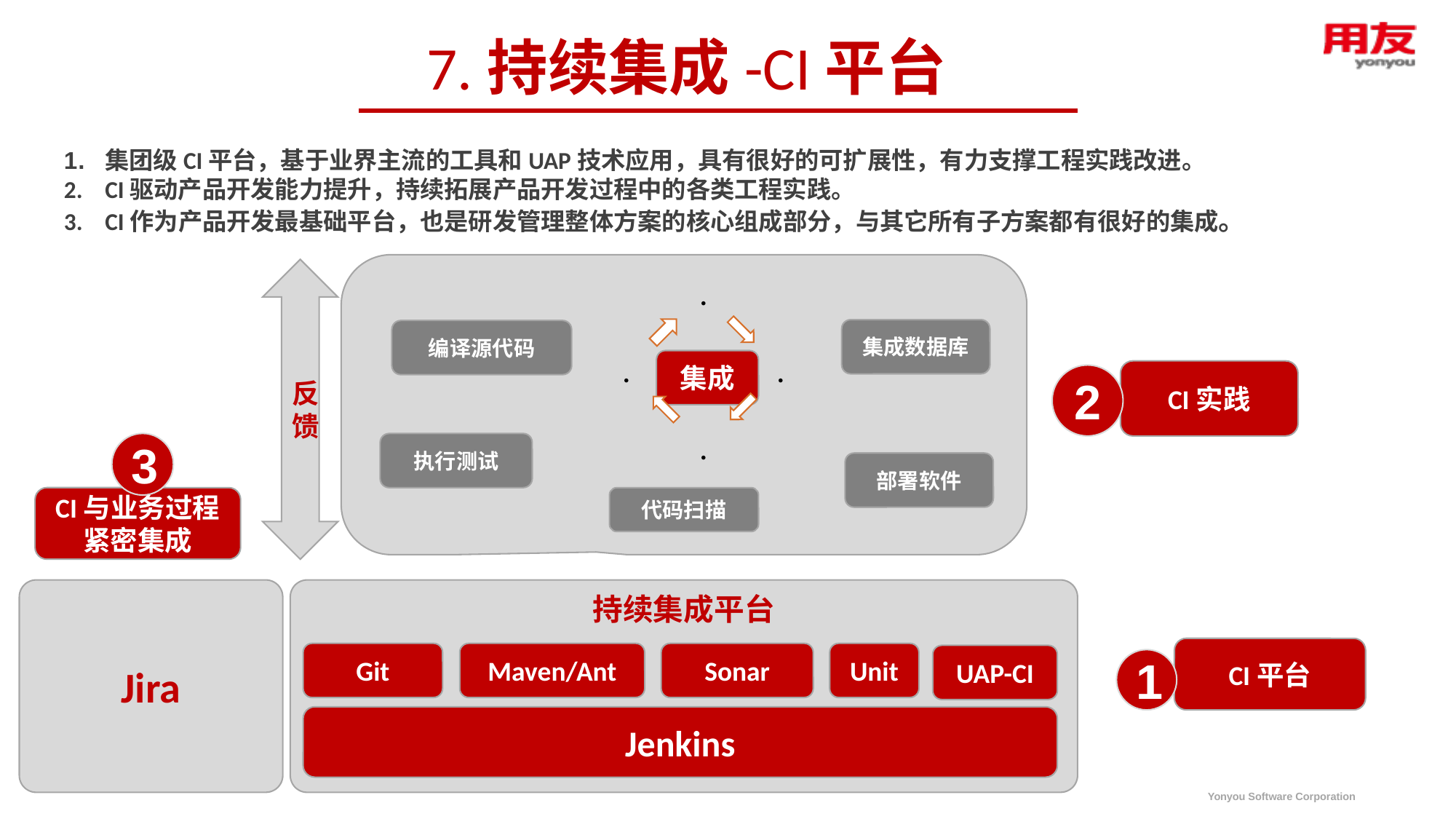

7.持续集成-CI平台
集团级CI平台，基于业界主流的工具和UAP技术应用，具有很好的可扩展性，有力支撑工程实践改进。
CI驱动产品开发能力提升，持续拓展产品开发过程中的各类工程实践。
CI作为产品开发最基础平台，也是研发管理整体方案的核心组成部分，与其它所有子方案都有很好的集成。

.
.
.
.
集成数据库
编译源代码
集成
CI实践
2
反馈
3
执行测试
部署软件
CI与业务过程紧密集成
代码扫描
Jira
持续集成平台
CI平台
Git
Maven/Ant
Sonar
Unit
UAP-CI
1
Jenkins